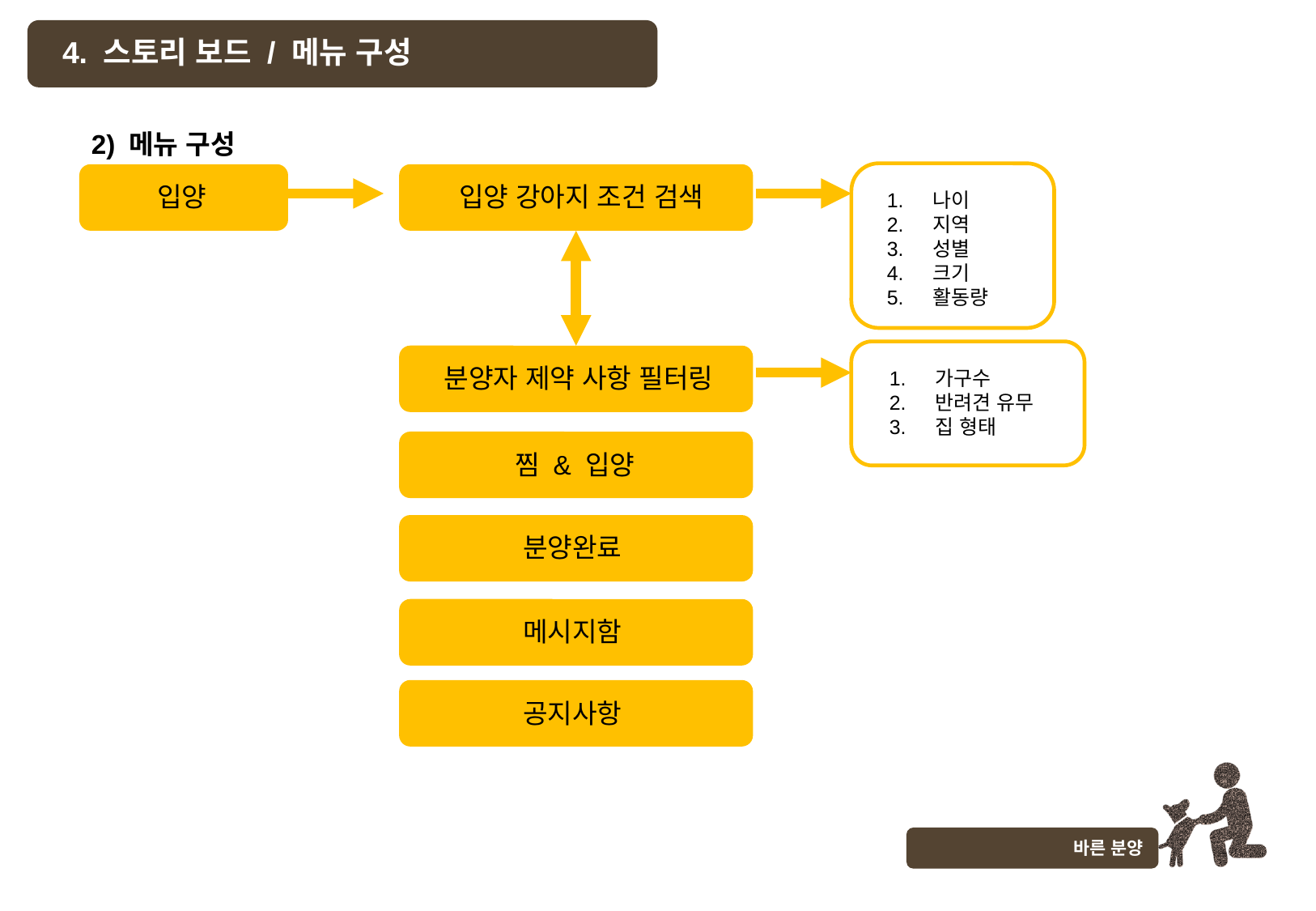

4. 스토리 보드 / 메뉴 구성
2) 메뉴 구성

입양
입양 강아지 조건 검색
나이
지역
성별
크기
활동량

분양자 제약 사항 필터링
가구수
반려견 유무
집 형태

찜 & 입양

분양완료

메시지함

공지사항